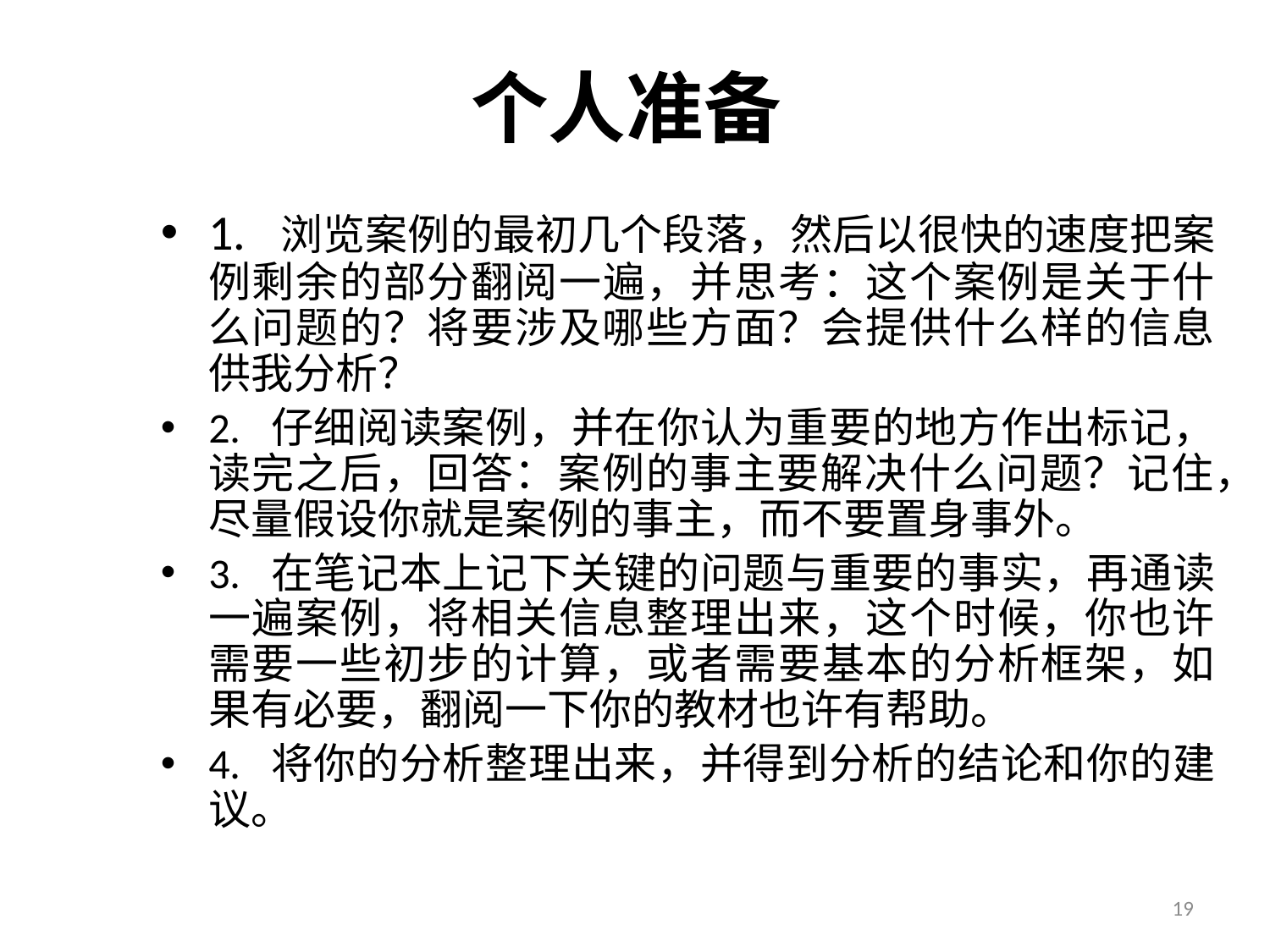

# 个人准备
1.  浏览案例的最初几个段落，然后以很快的速度把案例剩余的部分翻阅一遍，并思考：这个案例是关于什么问题的？将要涉及哪些方面？会提供什么样的信息供我分析？
2.  仔细阅读案例，并在你认为重要的地方作出标记，读完之后，回答：案例的事主要解决什么问题？记住，尽量假设你就是案例的事主，而不要置身事外。
3.  在笔记本上记下关键的问题与重要的事实，再通读一遍案例，将相关信息整理出来，这个时候，你也许需要一些初步的计算，或者需要基本的分析框架，如果有必要，翻阅一下你的教材也许有帮助。
4.  将你的分析整理出来，并得到分析的结论和你的建议。
19